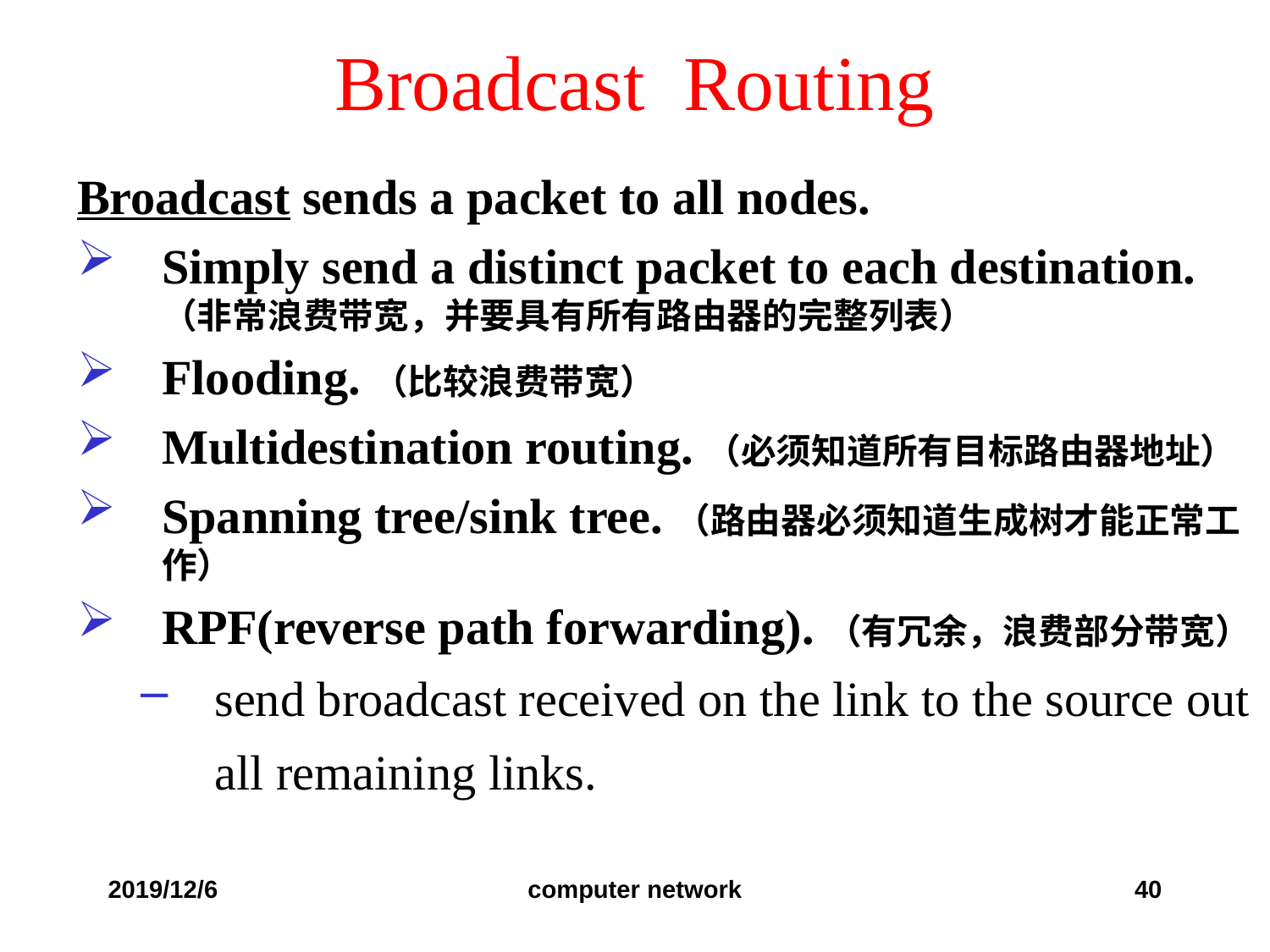

# Broadcast  Routing
Broadcast sends a packet to all nodes.
Simply send a distinct packet to each destination.（非常浪费带宽，并要具有所有路由器的完整列表）
Flooding.（比较浪费带宽）
Multidestination routing.（必须知道所有目标路由器地址）
Spanning tree/sink tree.（路由器必须知道生成树才能正常工作）
RPF(reverse path forwarding).（有冗余，浪费部分带宽）
send broadcast received on the link to the source out all remaining links.
2019/12/6
computer network
40